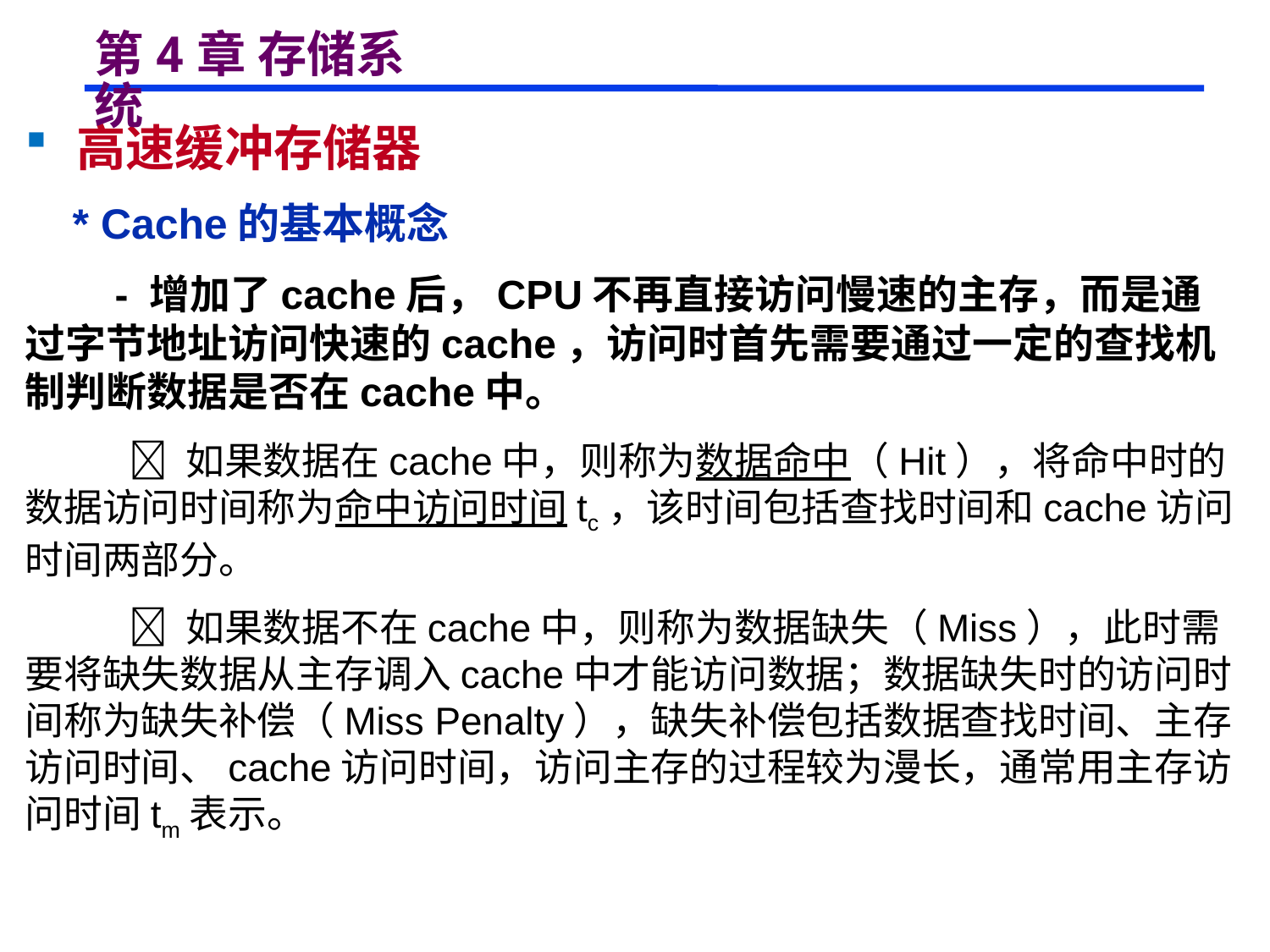

# 第4章 存储系统
 高速缓冲存储器
    * Cache的基本概念
        - 增加了cache后，CPU不再直接访问慢速的主存，而是通过字节地址访问快速的cache，访问时首先需要通过一定的查找机制判断数据是否在cache中。
            • 如果数据在cache中，则称为数据命中（Hit），将命中时的数据访问时间称为命中访问时间tc，该时间包括查找时间和cache访问时间两部分。
            • 如果数据不在cache中，则称为数据缺失（Miss），此时需要将缺失数据从主存调入cache中才能访问数据；数据缺失时的访问时间称为缺失补偿（Miss Penalty），缺失补偿包括数据查找时间、主存访问时间、cache访问时间，访问主存的过程较为漫长，通常用主存访问时间tm表示。